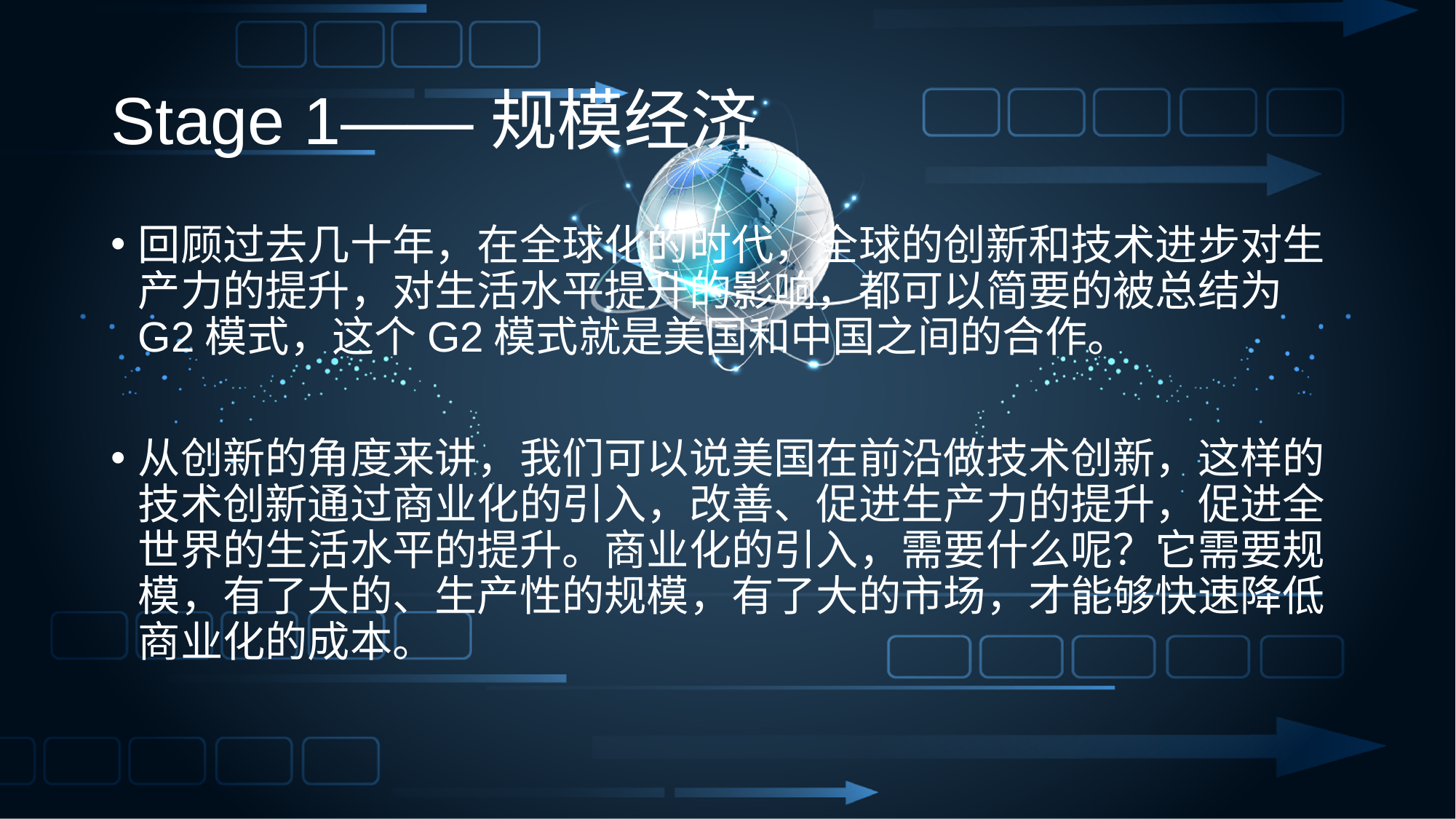

# Stage 1——规模经济
回顾过去几十年，在全球化的时代，全球的创新和技术进步对生产力的提升，对生活水平提升的影响，都可以简要的被总结为G2模式，这个G2模式就是美国和中国之间的合作。

从创新的角度来讲，我们可以说美国在前沿做技术创新，这样的技术创新通过商业化的引入，改善、促进生产力的提升，促进全世界的生活水平的提升。商业化的引入，需要什么呢？它需要规模，有了大的、生产性的规模，有了大的市场，才能够快速降低商业化的成本。